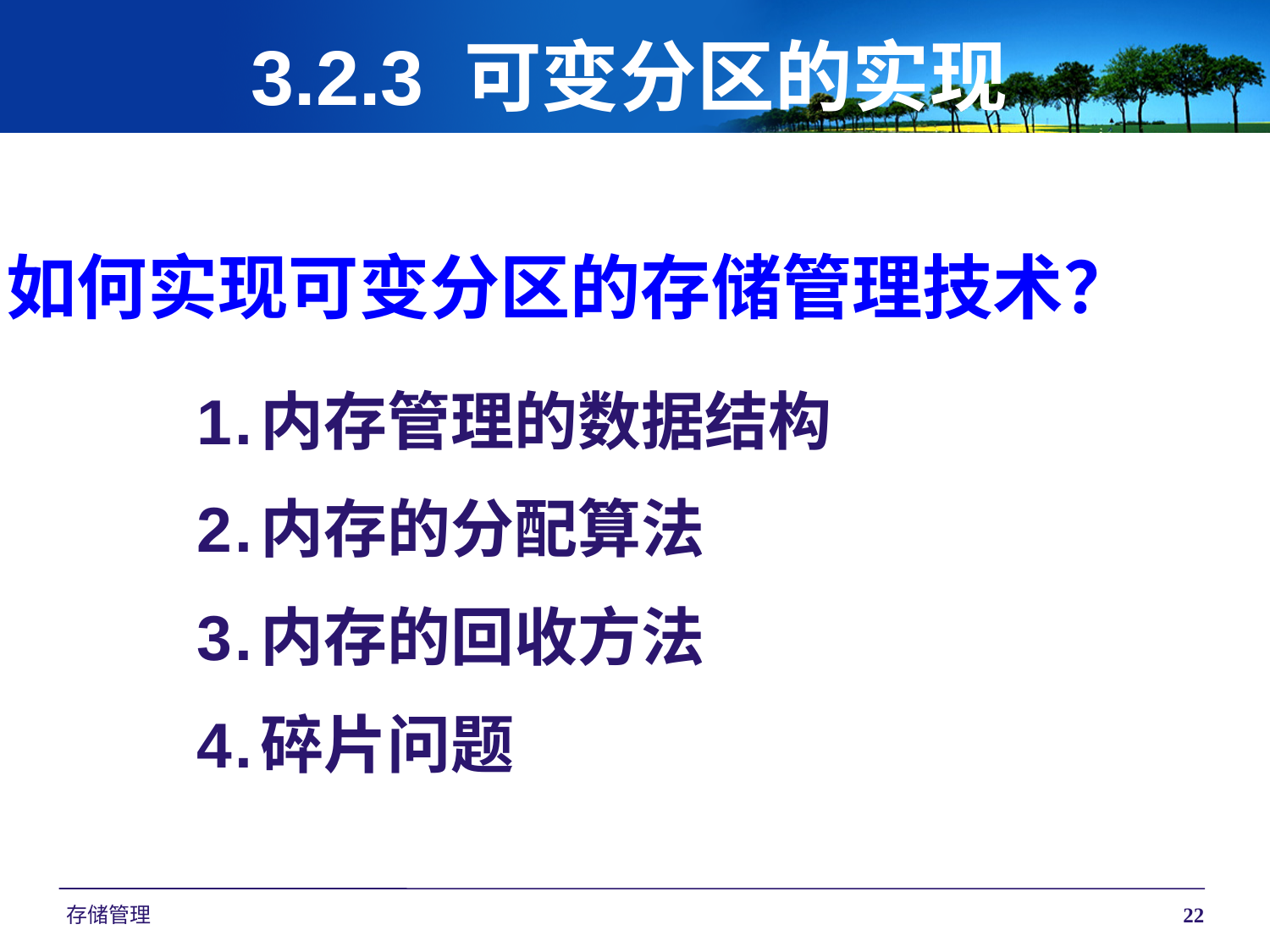

# 3.2.3 可变分区的实现
如何实现可变分区的存储管理技术？
内存管理的数据结构
内存的分配算法
内存的回收方法
碎片问题
存储管理
22